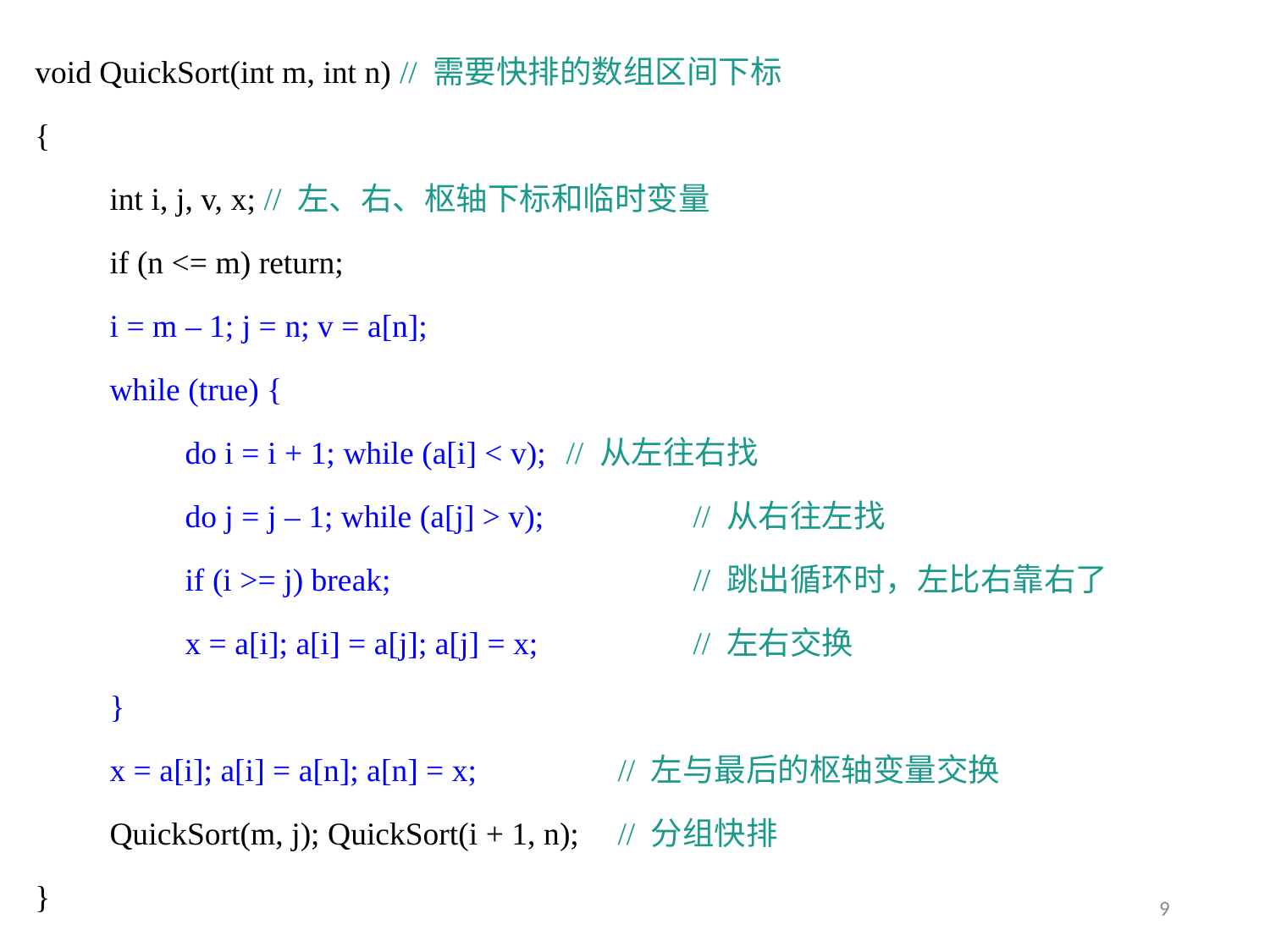

void QuickSort(int m, int n) // 需要快排的数组区间下标
{
int i, j, v, x; // 左、右、枢轴下标和临时变量
if (n <= m) return;
i = m – 1; j = n; v = a[n];
while (true) {
do i = i + 1; while (a[i] < v);	// 从左往右找
do j = j – 1; while (a[j] > v);		// 从右往左找
if (i >= j) break;			// 跳出循环时，左比右靠右了
x = a[i]; a[i] = a[j]; a[j] = x;		// 左右交换
}
x = a[i]; a[i] = a[n]; a[n] = x;		// 左与最后的枢轴变量交换
QuickSort(m, j); QuickSort(i + 1, n);	// 分组快排
}
9